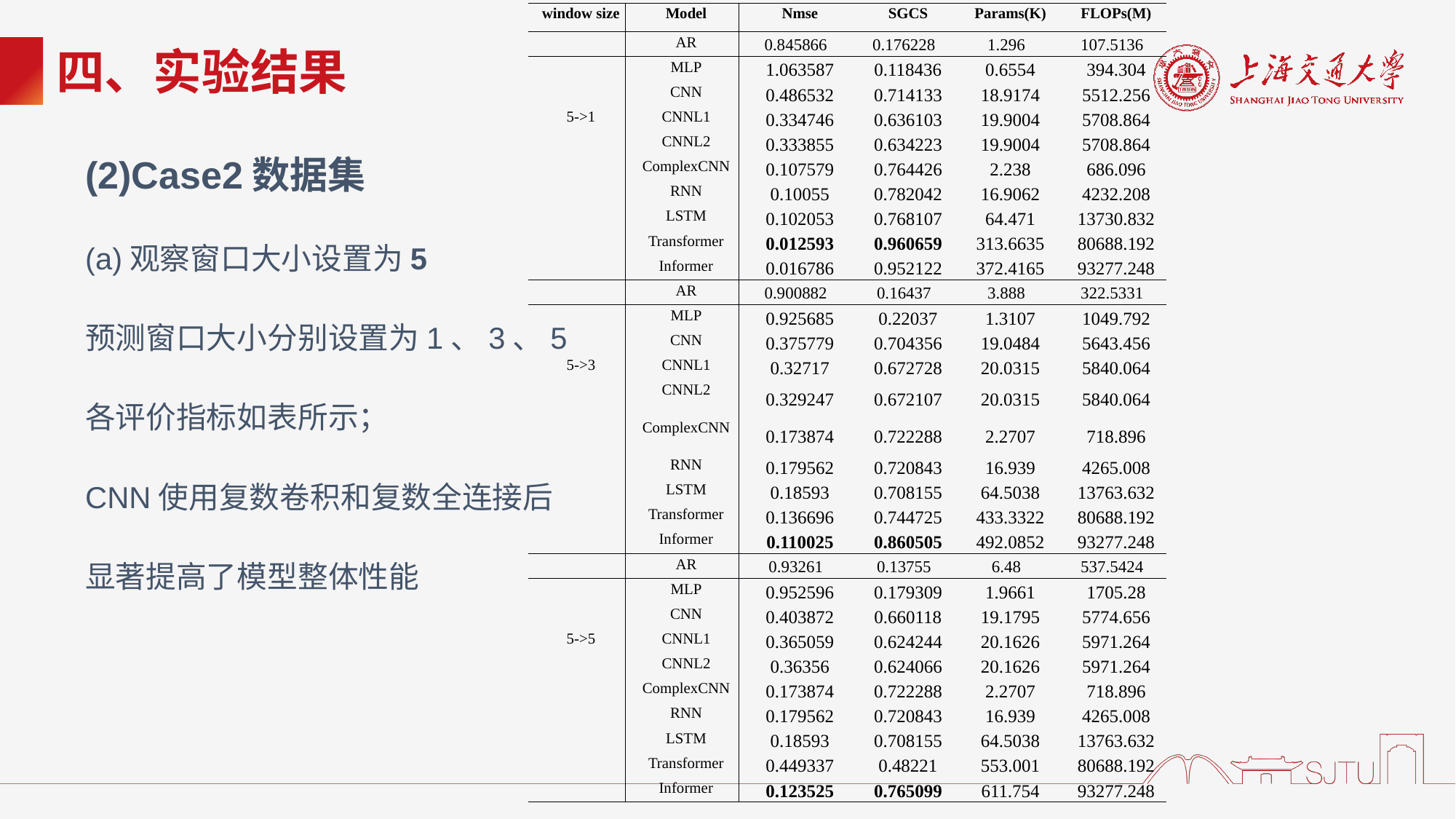

| window size | Model | Nmse | SGCS | Params(K) | FLOPs(M) |
| --- | --- | --- | --- | --- | --- |
|  | AR | 0.845866 | 0.176228 | 1.296 | 107.5136 |
|  | MLP | 1.063587 | 0.118436 | 0.6554 | 394.304 |
|  | CNN | 0.486532 | 0.714133 | 18.9174 | 5512.256 |
| 5->1 | CNNL1 | 0.334746 | 0.636103 | 19.9004 | 5708.864 |
|  | CNNL2 | 0.333855 | 0.634223 | 19.9004 | 5708.864 |
|  | ComplexCNN | 0.107579 | 0.764426 | 2.238 | 686.096 |
|  | RNN | 0.10055 | 0.782042 | 16.9062 | 4232.208 |
|  | LSTM | 0.102053 | 0.768107 | 64.471 | 13730.832 |
|  | Transformer | 0.012593 | 0.960659 | 313.6635 | 80688.192 |
|  | Informer | 0.016786 | 0.952122 | 372.4165 | 93277.248 |
|  | AR | 0.900882 | 0.16437 | 3.888 | 322.5331 |
|  | MLP | 0.925685 | 0.22037 | 1.3107 | 1049.792 |
|  | CNN | 0.375779 | 0.704356 | 19.0484 | 5643.456 |
| 5->3 | CNNL1 | 0.32717 | 0.672728 | 20.0315 | 5840.064 |
|  | CNNL2 | 0.329247 | 0.672107 | 20.0315 | 5840.064 |
|  | ComplexCNN | 0.173874 | 0.722288 | 2.2707 | 718.896 |
|  | RNN | 0.179562 | 0.720843 | 16.939 | 4265.008 |
|  | LSTM | 0.18593 | 0.708155 | 64.5038 | 13763.632 |
|  | Transformer | 0.136696 | 0.744725 | 433.3322 | 80688.192 |
|  | Informer | 0.110025 | 0.860505 | 492.0852 | 93277.248 |
|  | AR | 0.93261 | 0.13755 | 6.48 | 537.5424 |
|  | MLP | 0.952596 | 0.179309 | 1.9661 | 1705.28 |
|  | CNN | 0.403872 | 0.660118 | 19.1795 | 5774.656 |
| 5->5 | CNNL1 | 0.365059 | 0.624244 | 20.1626 | 5971.264 |
|  | CNNL2 | 0.36356 | 0.624066 | 20.1626 | 5971.264 |
|  | ComplexCNN | 0.173874 | 0.722288 | 2.2707 | 718.896 |
|  | RNN | 0.179562 | 0.720843 | 16.939 | 4265.008 |
|  | LSTM | 0.18593 | 0.708155 | 64.5038 | 13763.632 |
|  | Transformer | 0.449337 | 0.48221 | 553.001 | 80688.192 |
|  | Informer | 0.123525 | 0.765099 | 611.754 | 93277.248 |
# 四、实验结果
(2)Case2数据集
(a)观察窗口大小设置为5
预测窗口大小分别设置为1、3、5
各评价指标如表所示；
CNN使用复数卷积和复数全连接后
显著提高了模型整体性能